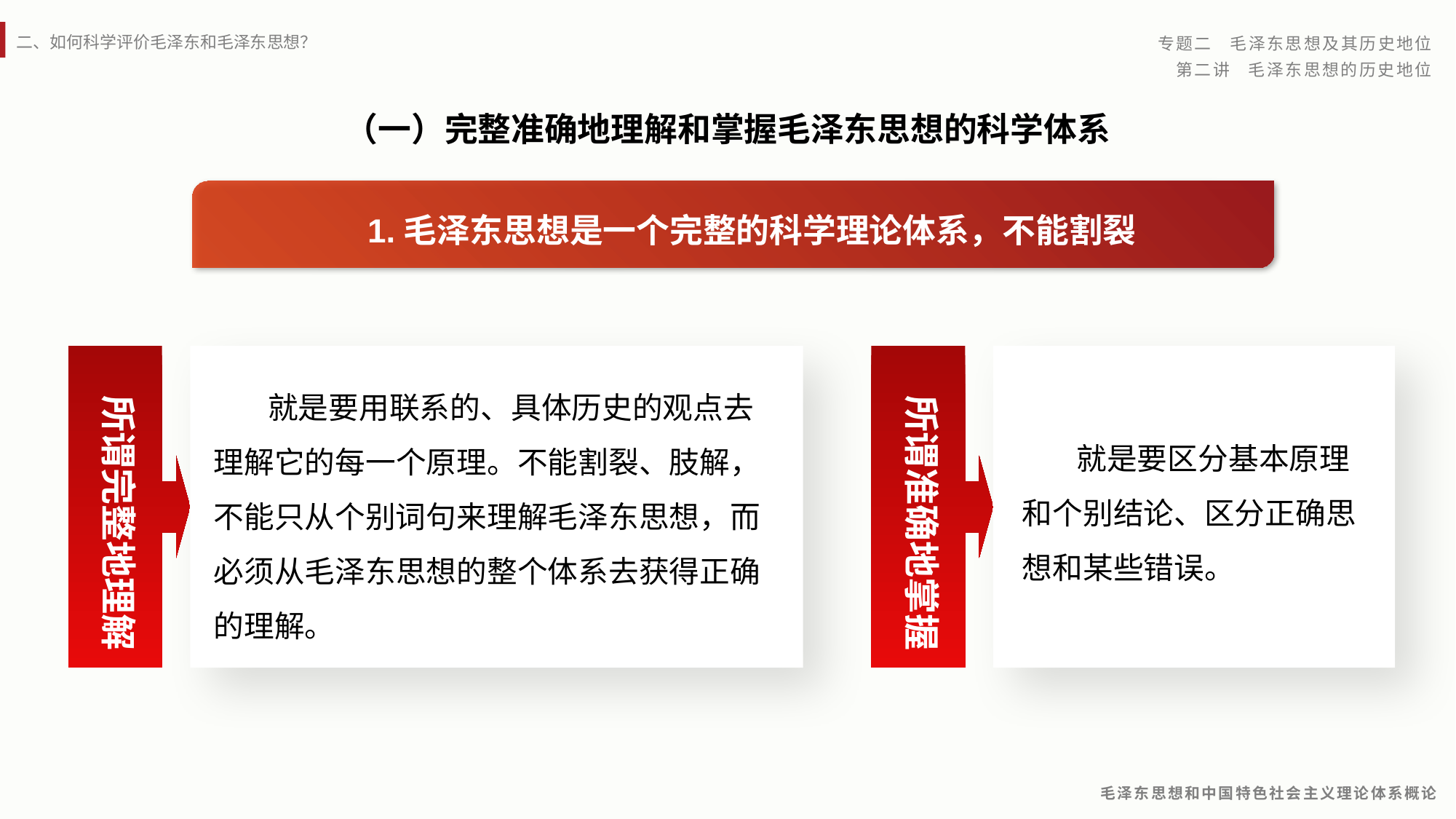

（一）完整准确地理解和掌握毛泽东思想的科学体系

    1.毛泽东思想是一个完整的科学理论体系，不能割裂

所谓完整地理解

所谓准确地掌握
       就是要用联系的、具体历史的观点去理解它的每一个原理。不能割裂、肢解，不能只从个别词句来理解毛泽东思想，而必须从毛泽东思想的整个体系去获得正确的理解。
       就是要区分基本原理和个别结论、区分正确思想和某些错误。